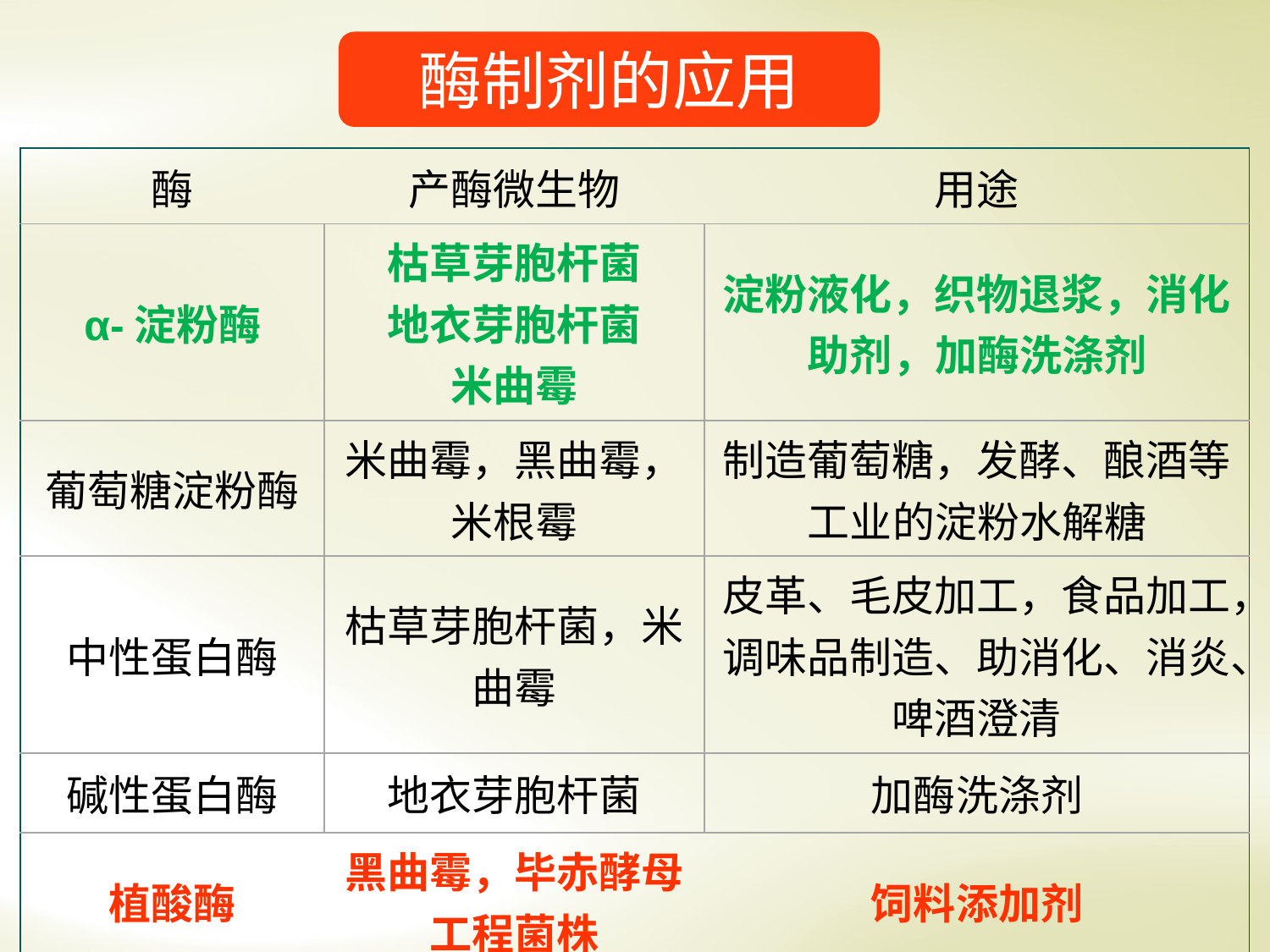

酶制剂的应用
| 酶 | 产酶微生物 | 用途 |
| --- | --- | --- |
| α-淀粉酶 | 枯草芽胞杆菌 地衣芽胞杆菌 米曲霉 | 淀粉液化，织物退浆，消化助剂，加酶洗涤剂 |
| 葡萄糖淀粉酶 | 米曲霉，黑曲霉，米根霉 | 制造葡萄糖，发酵、酿酒等工业的淀粉水解糖 |
| 中性蛋白酶 | 枯草芽胞杆菌，米曲霉 | 皮革、毛皮加工，食品加工，调味品制造、助消化、消炎、啤酒澄清 |
| 碱性蛋白酶 | 地衣芽胞杆菌 | 加酶洗涤剂 |
| 植酸酶 | 黑曲霉，毕赤酵母工程菌株 | 饲料添加剂 |